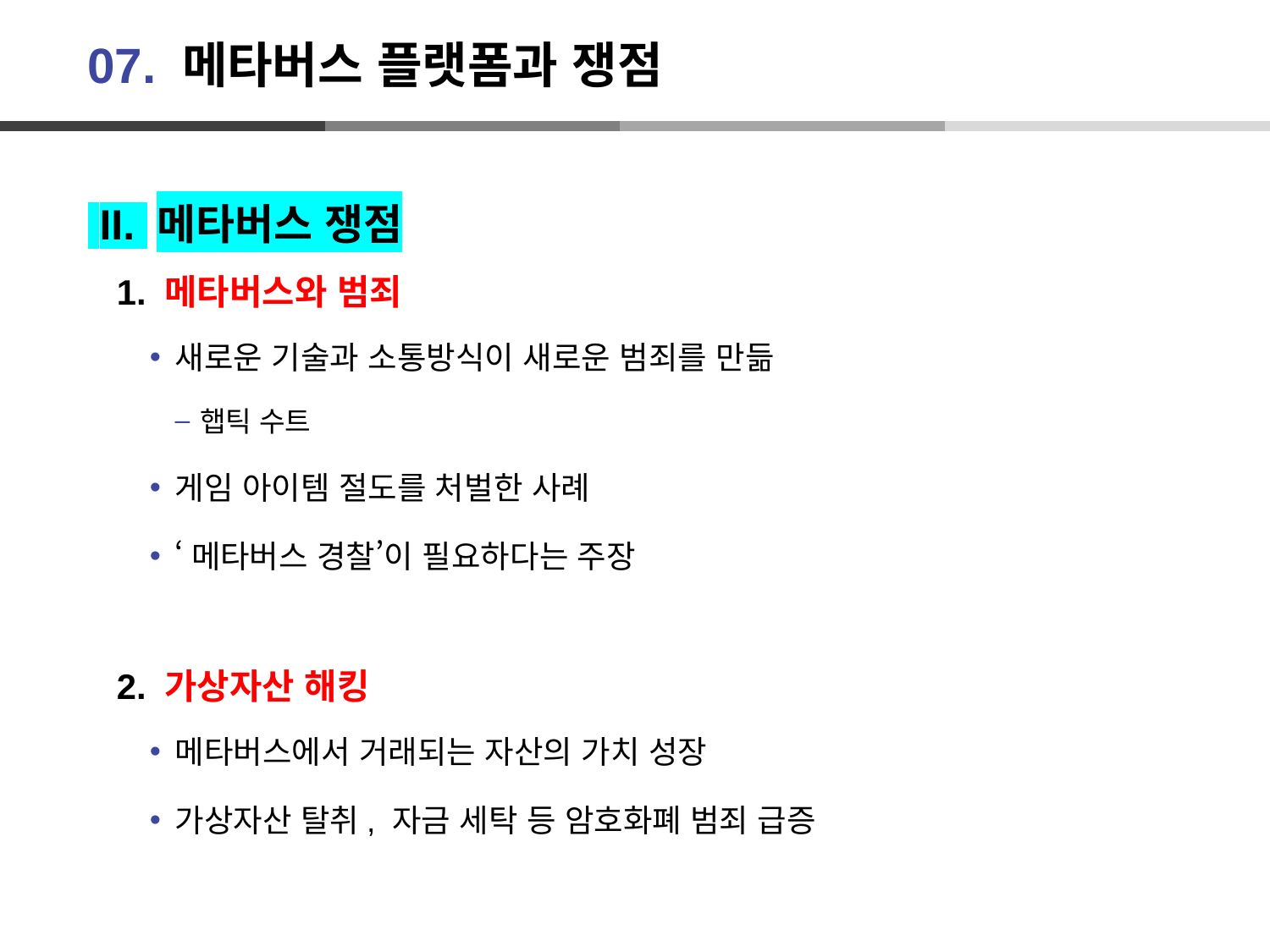

# 07. 메타버스 플랫폼과 쟁점
 II. 메타버스 쟁점
   1. 메타버스와 범죄
새로운 기술과 소통방식이 새로운 범죄를 만듦
햅틱 수트
게임 아이템 절도를 처벌한 사례
‘메타버스 경찰’이 필요하다는 주장

   2. 가상자산 해킹
메타버스에서 거래되는 자산의 가치 성장
가상자산 탈취, 자금 세탁 등 암호화폐 범죄 급증